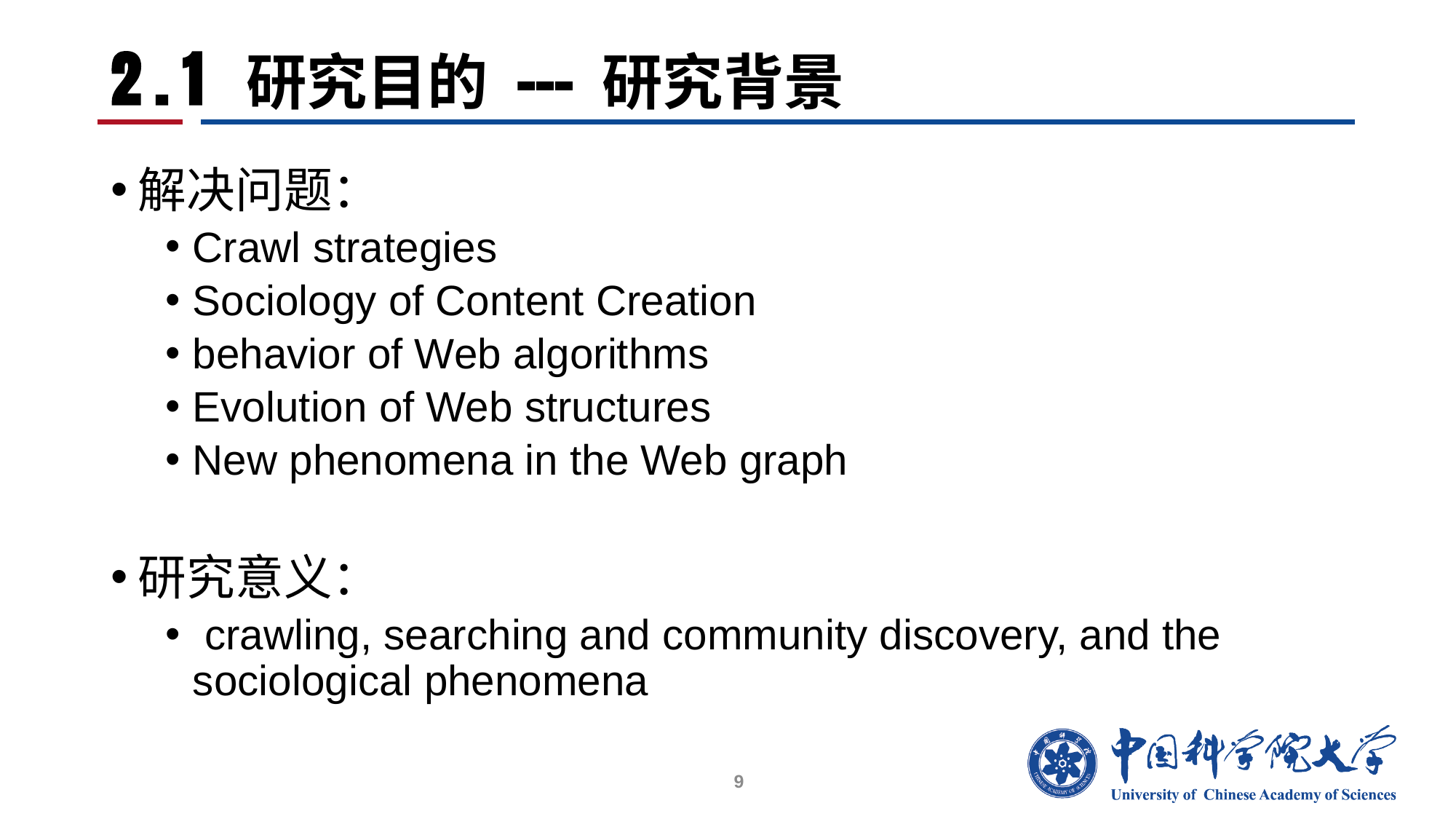

# 2 . 1  研究目的 --- 研究背景
解决问题：
Crawl strategies
Sociology of Content Creation
behavior of Web algorithms
Evolution of Web structures
New phenomena in the Web graph

研究意义：
 crawling, searching and community discovery, and the sociological phenomena

9